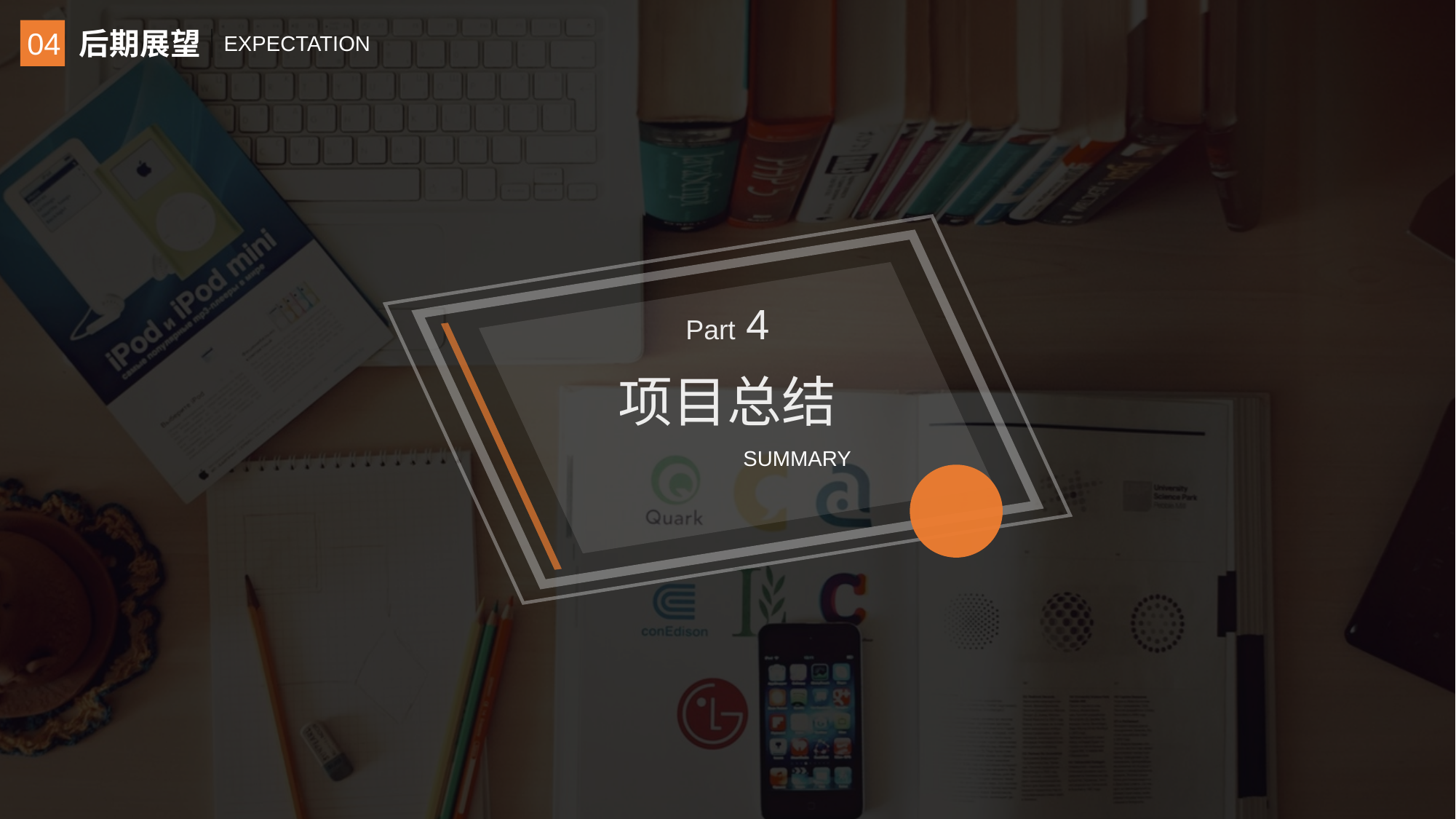

04
后期展望

 EXPECTATION

Part 4
项目总结
 SUMMARY